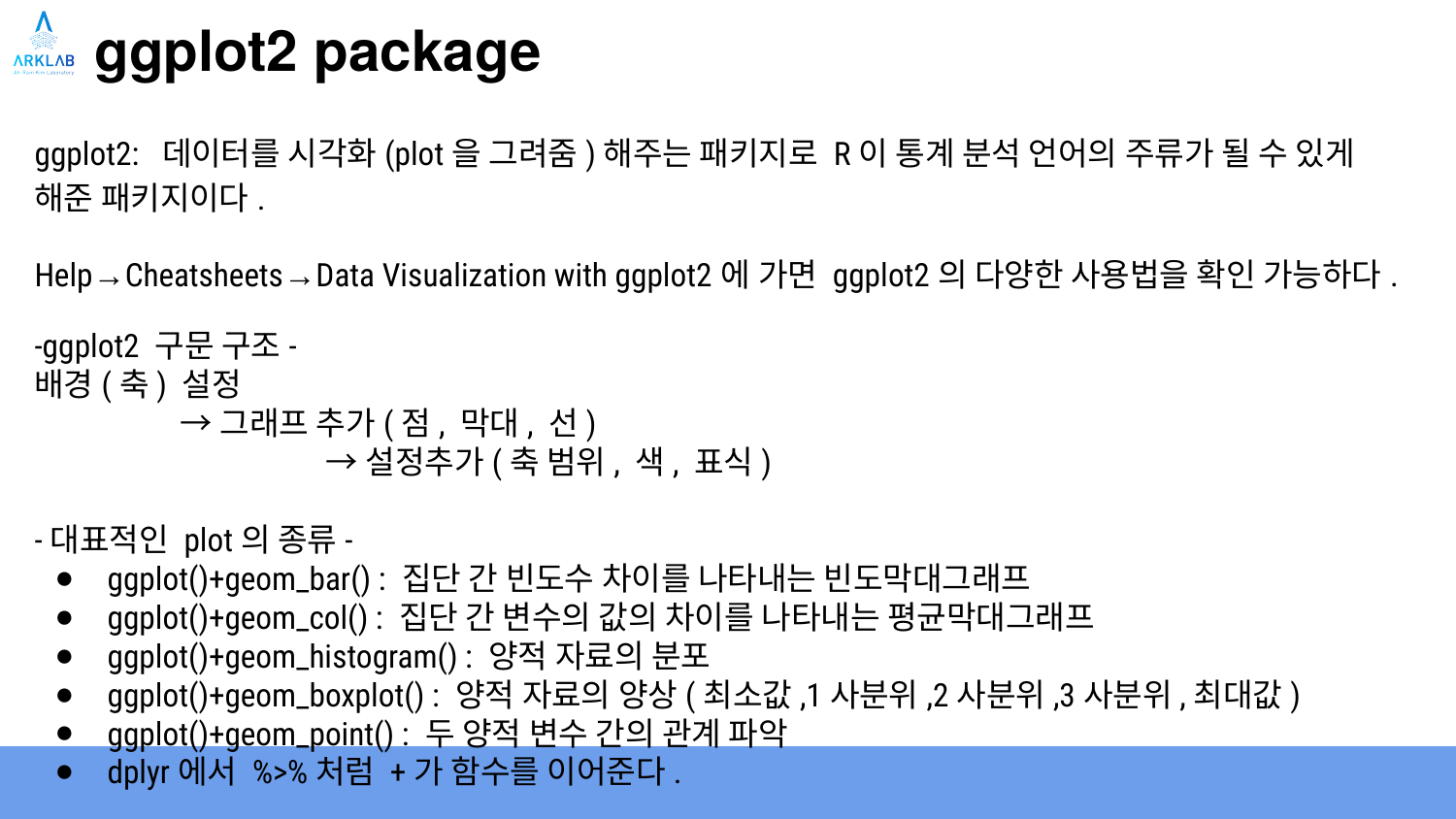

# ggplot2 package
ggplot2:  데이터를 시각화(plot을 그려줌)해주는 패키지로 R이 통계 분석 언어의 주류가 될 수 있게 해준 패키지이다.
Help→Cheatsheets→Data Visualization with ggplot2에 가면 ggplot2의 다양한 사용법을 확인 가능하다.
-ggplot2 구문 구조-
배경(축) 설정
	→그래프 추가(점, 막대, 선)
		→설정추가(축 범위, 색, 표식)

-대표적인 plot의 종류-
ggplot()+geom_bar() : 집단 간 빈도수 차이를 나타내는 빈도막대그래프
ggplot()+geom_col() : 집단 간 변수의 값의 차이를 나타내는 평균막대그래프
ggplot()+geom_histogram() : 양적 자료의 분포
ggplot()+geom_boxplot() : 양적 자료의 양상(최소값,1사분위,2사분위,3사분위,최대값)
ggplot()+geom_point() : 두 양적 변수 간의 관계 파악
dplyr에서 %>%처럼 +가 함수를 이어준다.